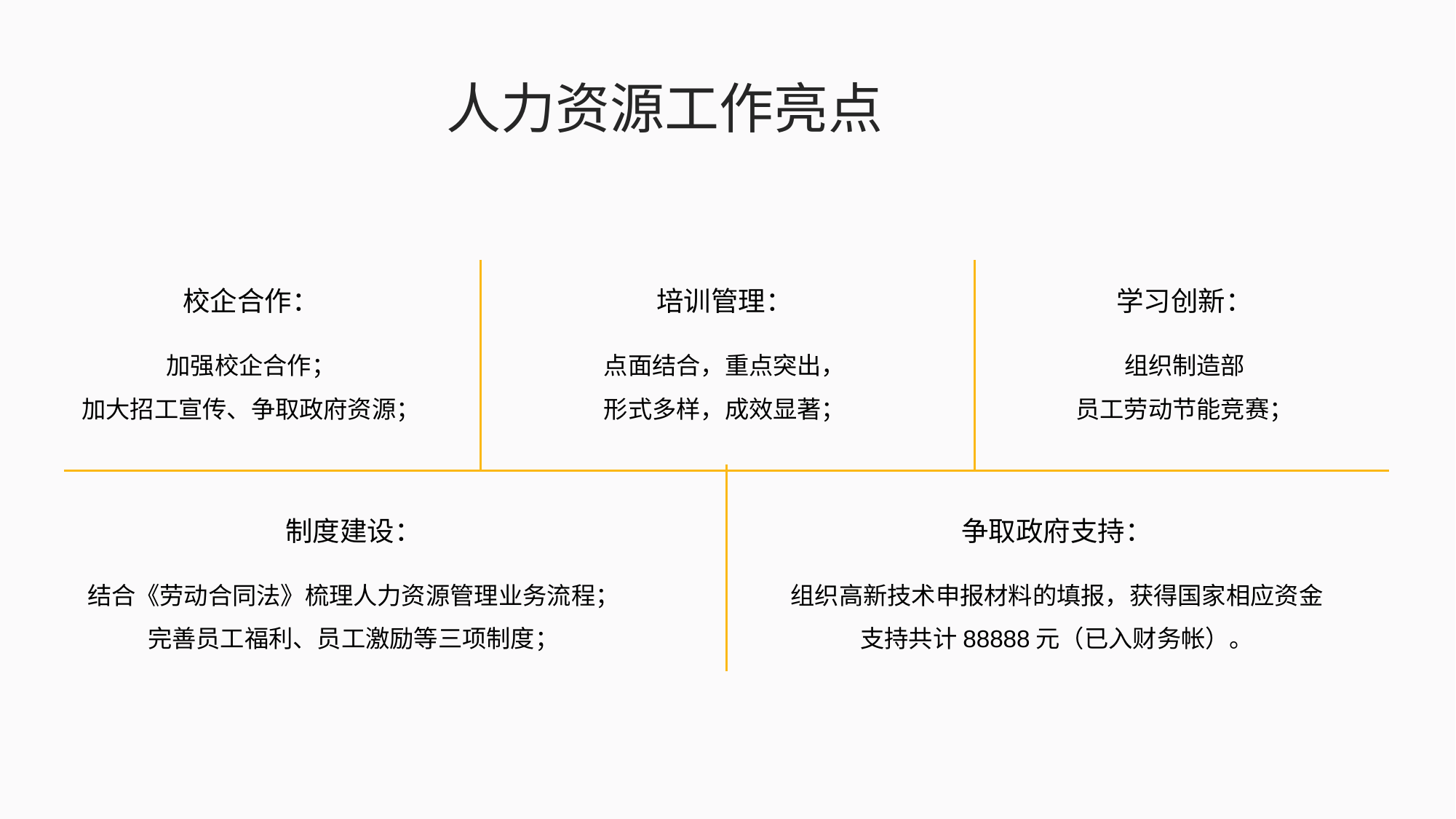

人力资源工作亮点
校企合作：
培训管理：
学习创新：
加强校企合作；
加大招工宣传、争取政府资源；
点面结合，重点突出，
形式多样，成效显著；
组织制造部
员工劳动节能竞赛；
制度建设：
争取政府支持：
结合《劳动合同法》梳理人力资源管理业务流程；
完善员工福利、员工激励等三项制度；
组织高新技术申报材料的填报，获得国家相应资金支持共计88888元（已入财务帐）。